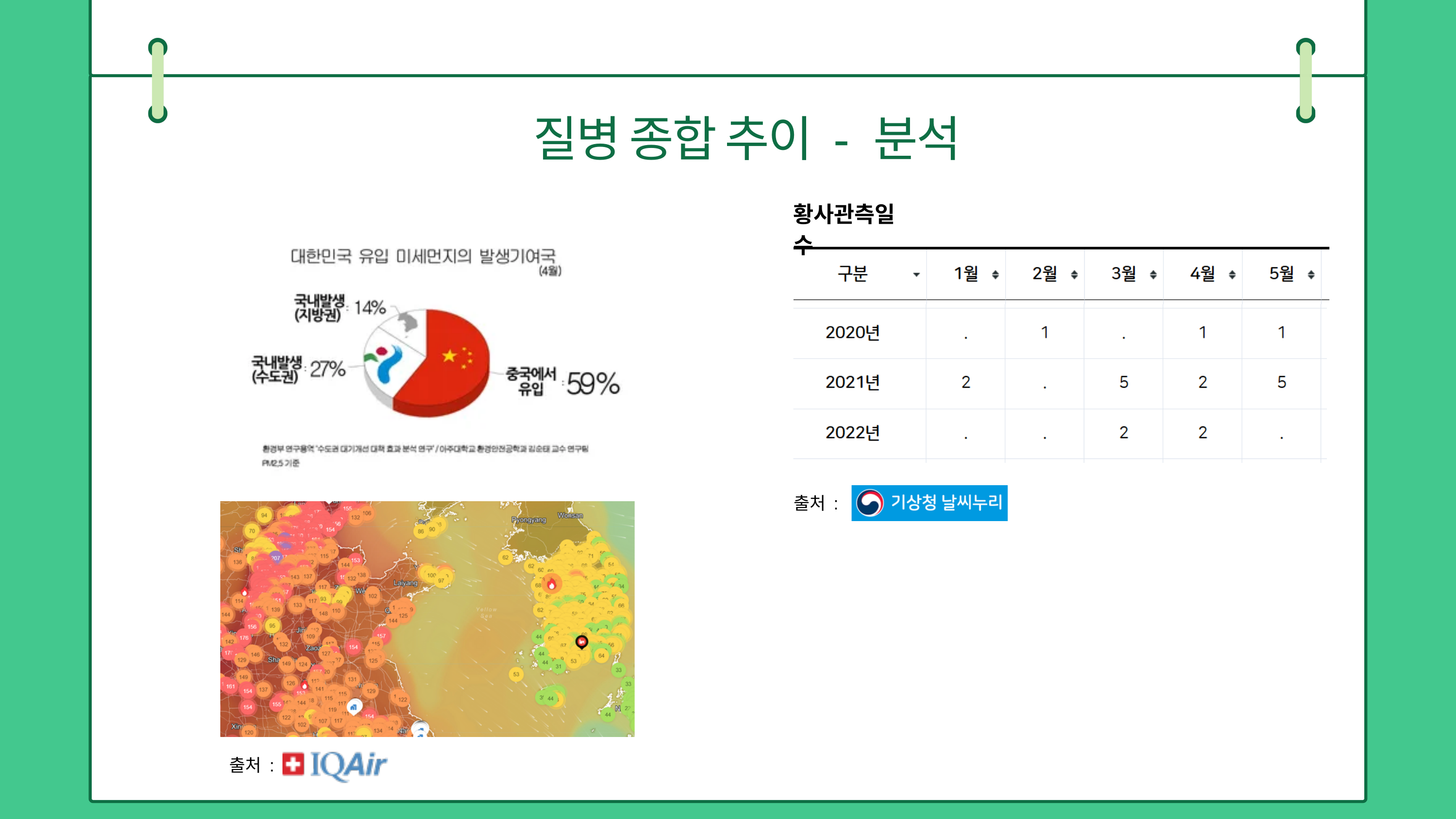

질병 종합 추이 - 분석
chapter 7
황사관측일수

출처 :

출처 :